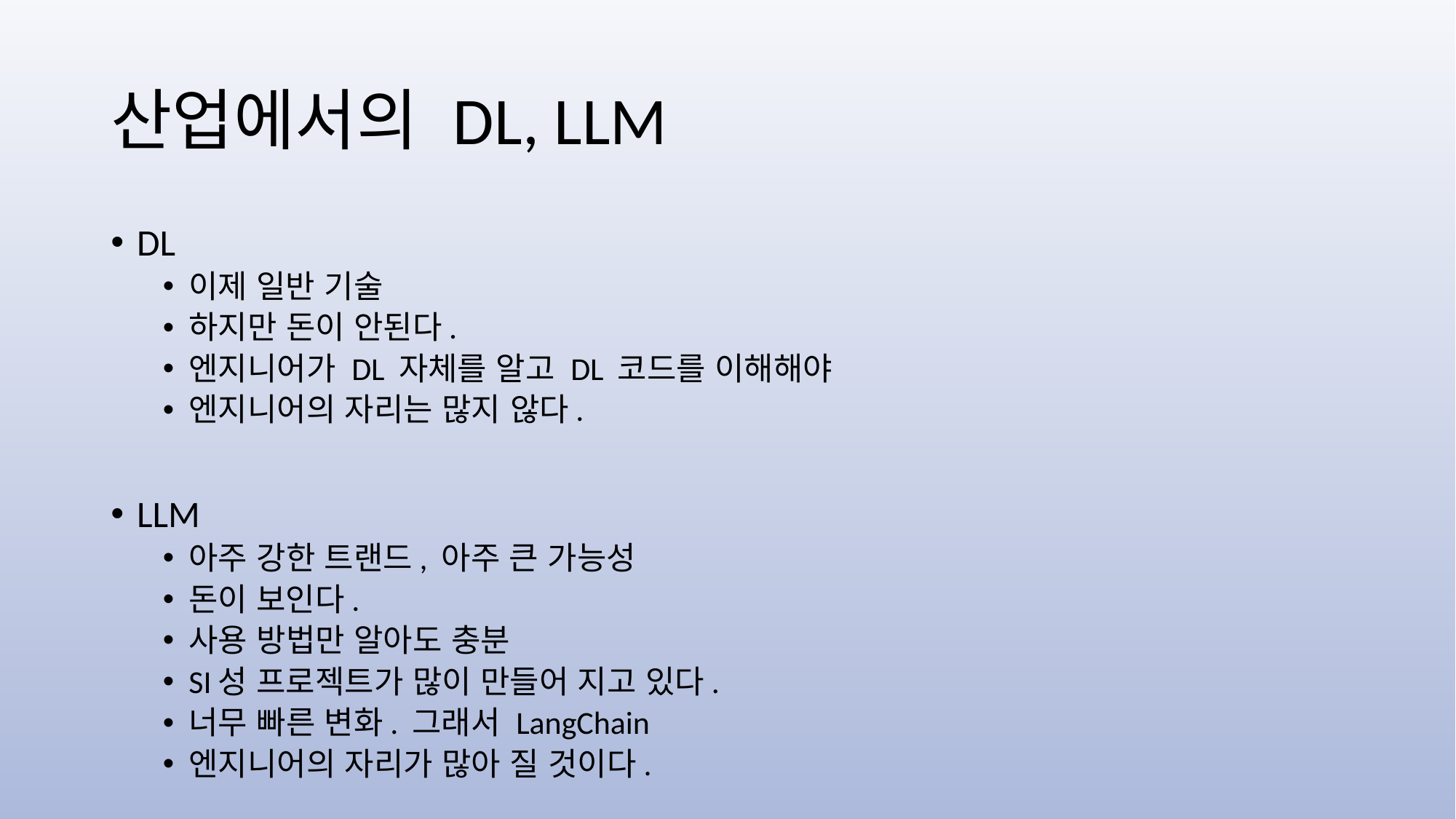

# 산업에서의 DL, LLM
DL
이제 일반 기술
하지만 돈이 안된다.
엔지니어가 DL 자체를 알고 DL 코드를 이해해야
엔지니어의 자리는 많지 않다.

LLM
아주 강한 트랜드, 아주 큰 가능성
돈이 보인다.
사용 방법만 알아도 충분
SI성 프로젝트가 많이 만들어 지고 있다.
너무 빠른 변화. 그래서 LangChain
엔지니어의 자리가 많아 질 것이다.